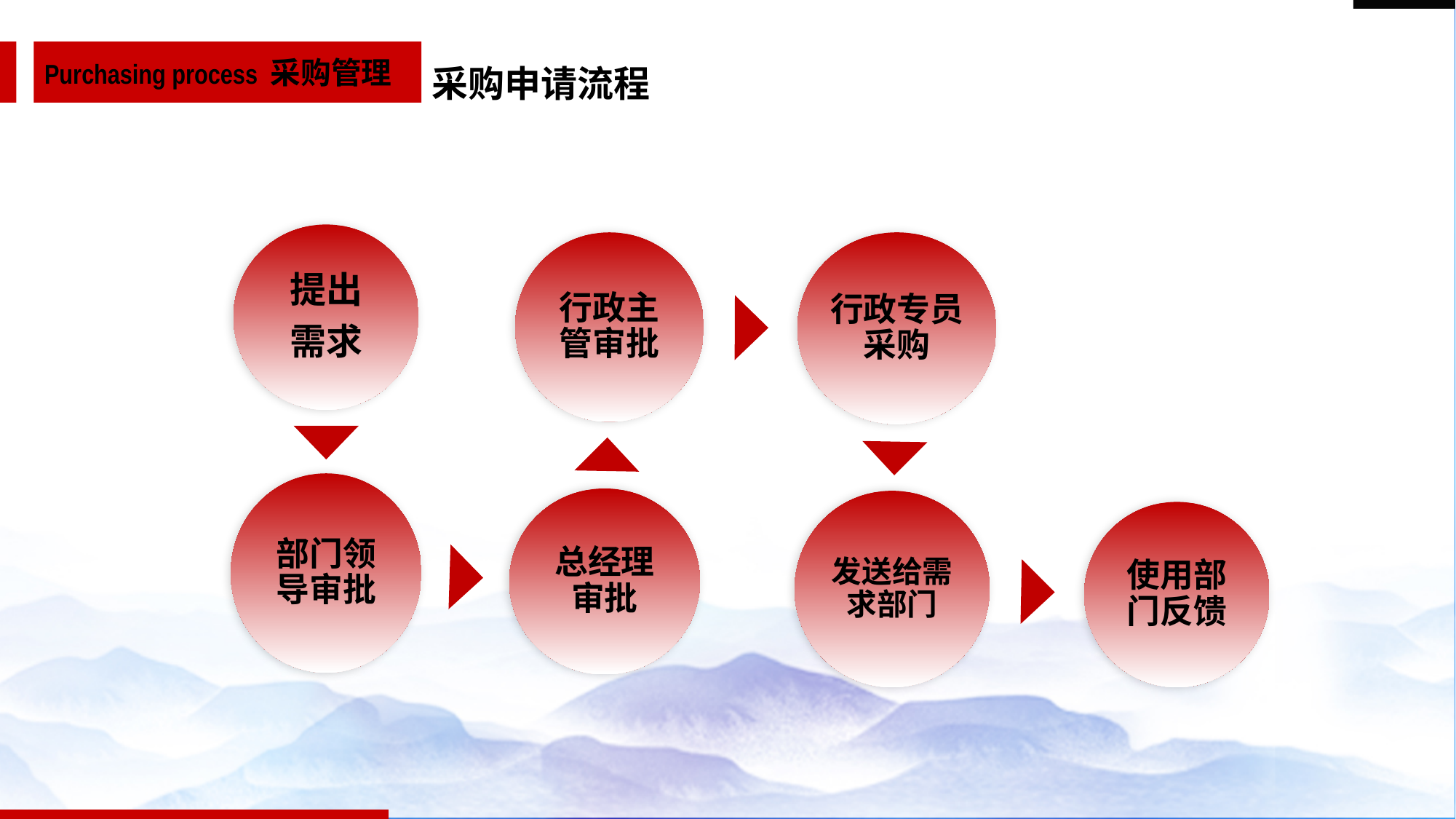

采购申请流程

Purchasing process 采购管理
提出
需求
部门领导审批
总经理审批
行政主管审批
行政专员采购
发送给需求部门
使用部门反馈